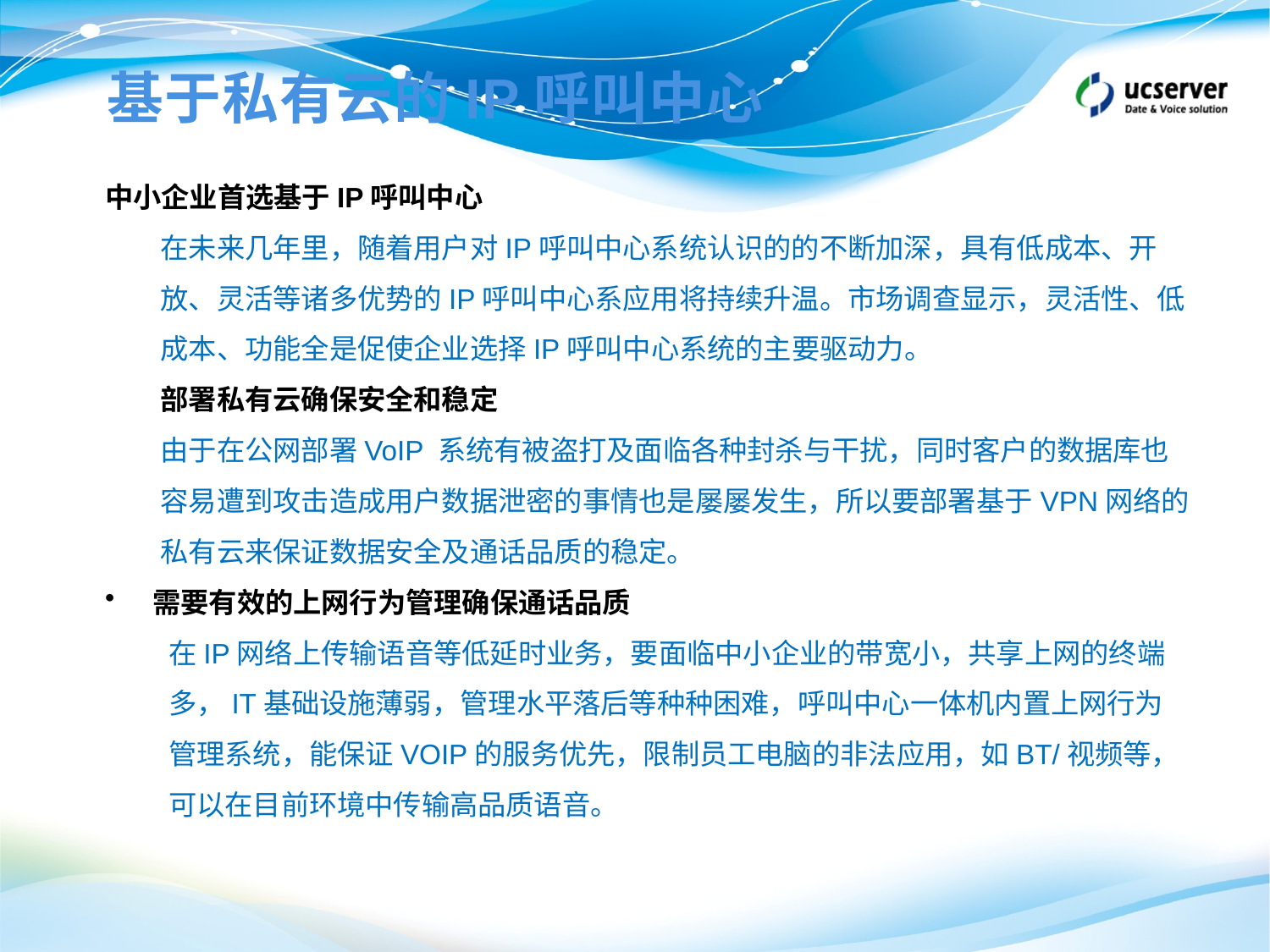

基于私有云的IP呼叫中心

中小企业首选基于IP呼叫中心
在未来几年里，随着用户对IP呼叫中心系统认识的的不断加深，具有低成本、开放、灵活等诸多优势的IP呼叫中心系应用将持续升温。市场调查显示，灵活性、低成本、功能全是促使企业选择IP呼叫中心系统的主要驱动力。
部署私有云确保安全和稳定
由于在公网部署VoIP 系统有被盗打及面临各种封杀与干扰，同时客户的数据库也容易遭到攻击造成用户数据泄密的事情也是屡屡发生，所以要部署基于VPN网络的私有云来保证数据安全及通话品质的稳定。
需要有效的上网行为管理确保通话品质
在IP网络上传输语音等低延时业务，要面临中小企业的带宽小，共享上网的终端多，IT基础设施薄弱，管理水平落后等种种困难，呼叫中心一体机内置上网行为管理系统，能保证VOIP的服务优先，限制员工电脑的非法应用，如BT/视频等，可以在目前环境中传输高品质语音。